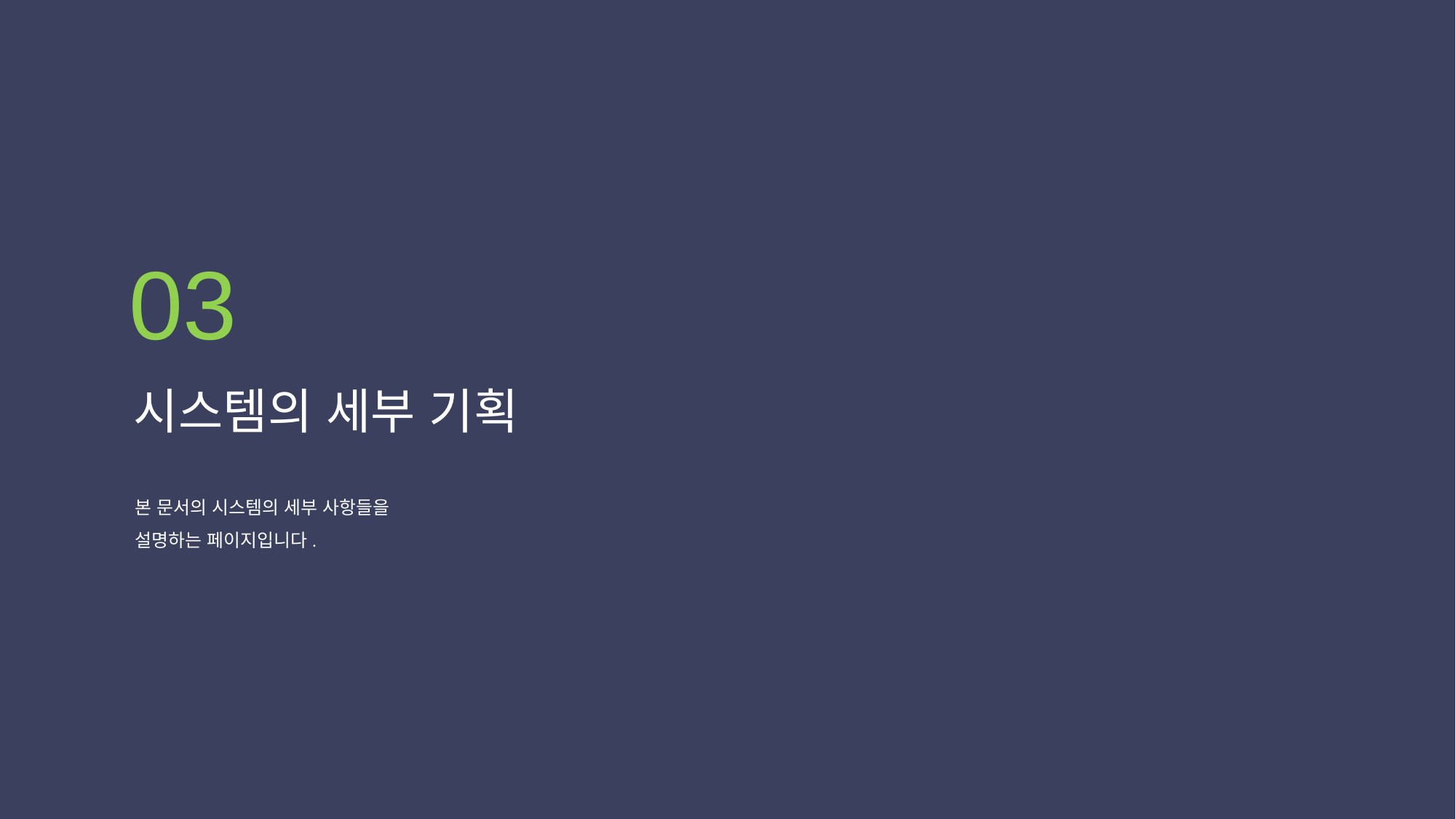

03
시스템의 세부 기획
본 문서의 시스템의 세부 사항들을
설명하는 페이지입니다.